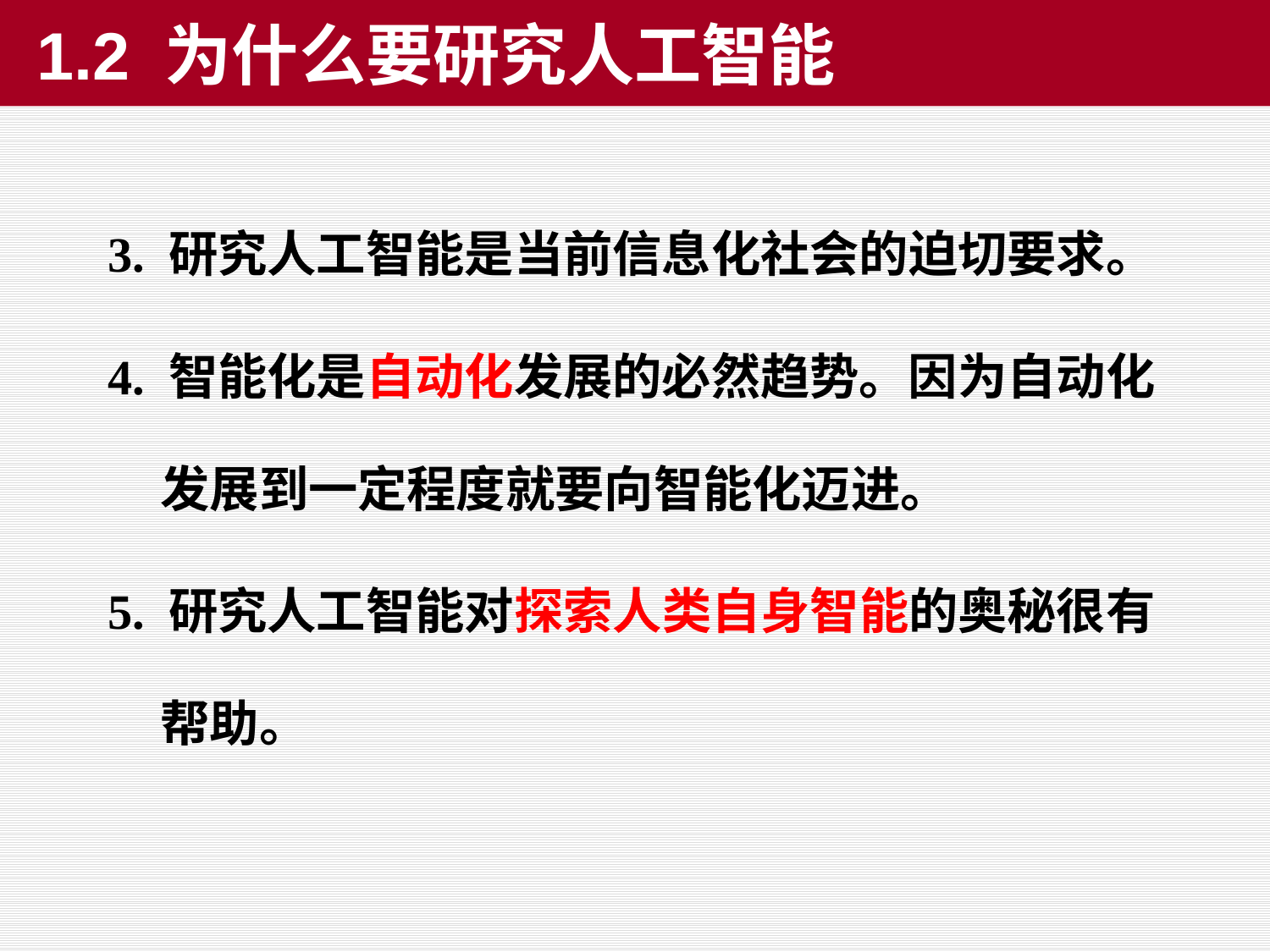

1.2 为什么要研究人工智能
3. 研究人工智能是当前信息化社会的迫切要求。
4. 智能化是自动化发展的必然趋势。因为自动化发展到一定程度就要向智能化迈进。
5. 研究人工智能对探索人类自身智能的奥秘很有帮助。